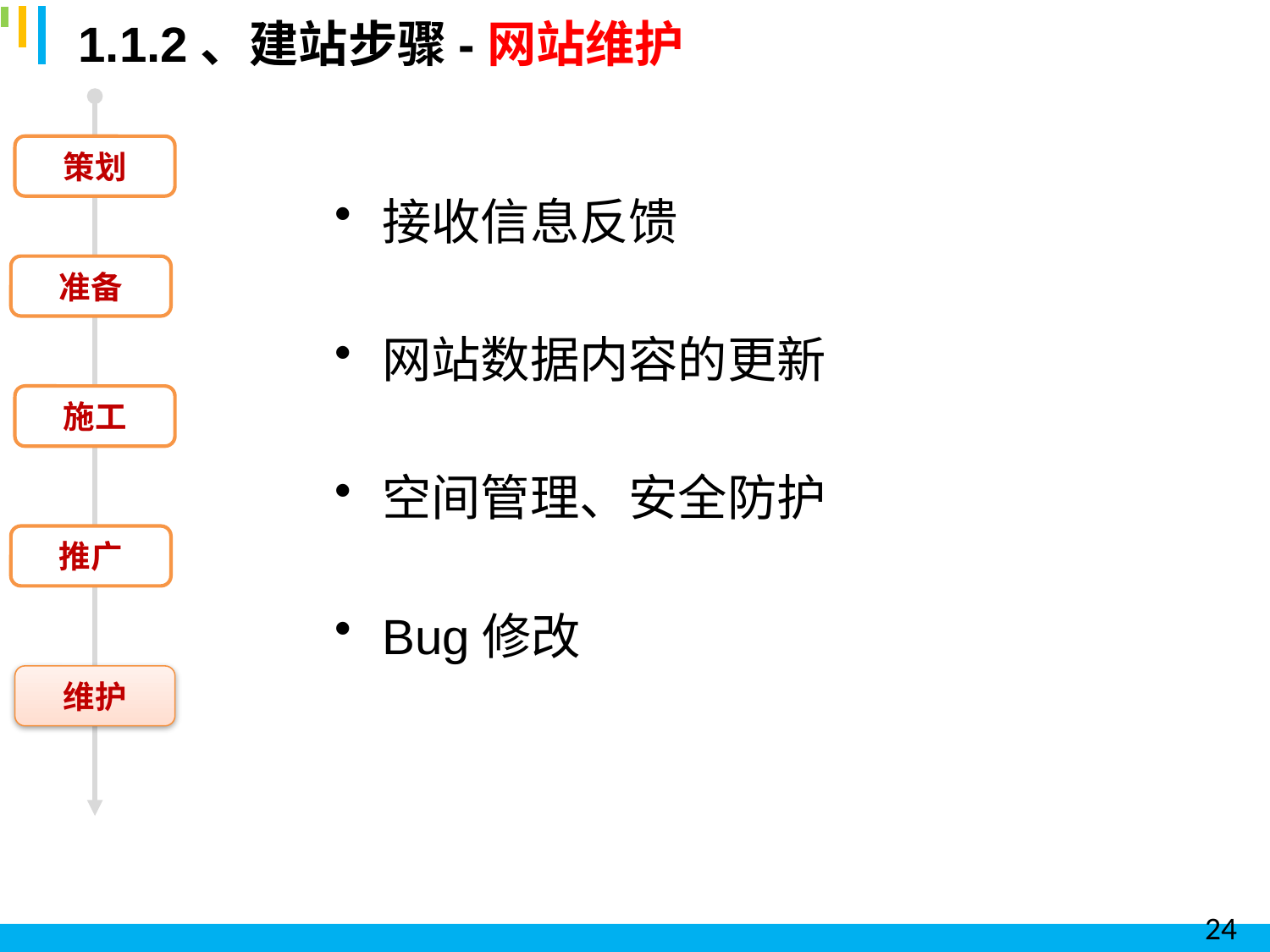

1.1.2、建站步骤-网站维护
策划
接收信息反馈

网站数据内容的更新

空间管理、安全防护

Bug修改
准备
施工
推广
维护
24